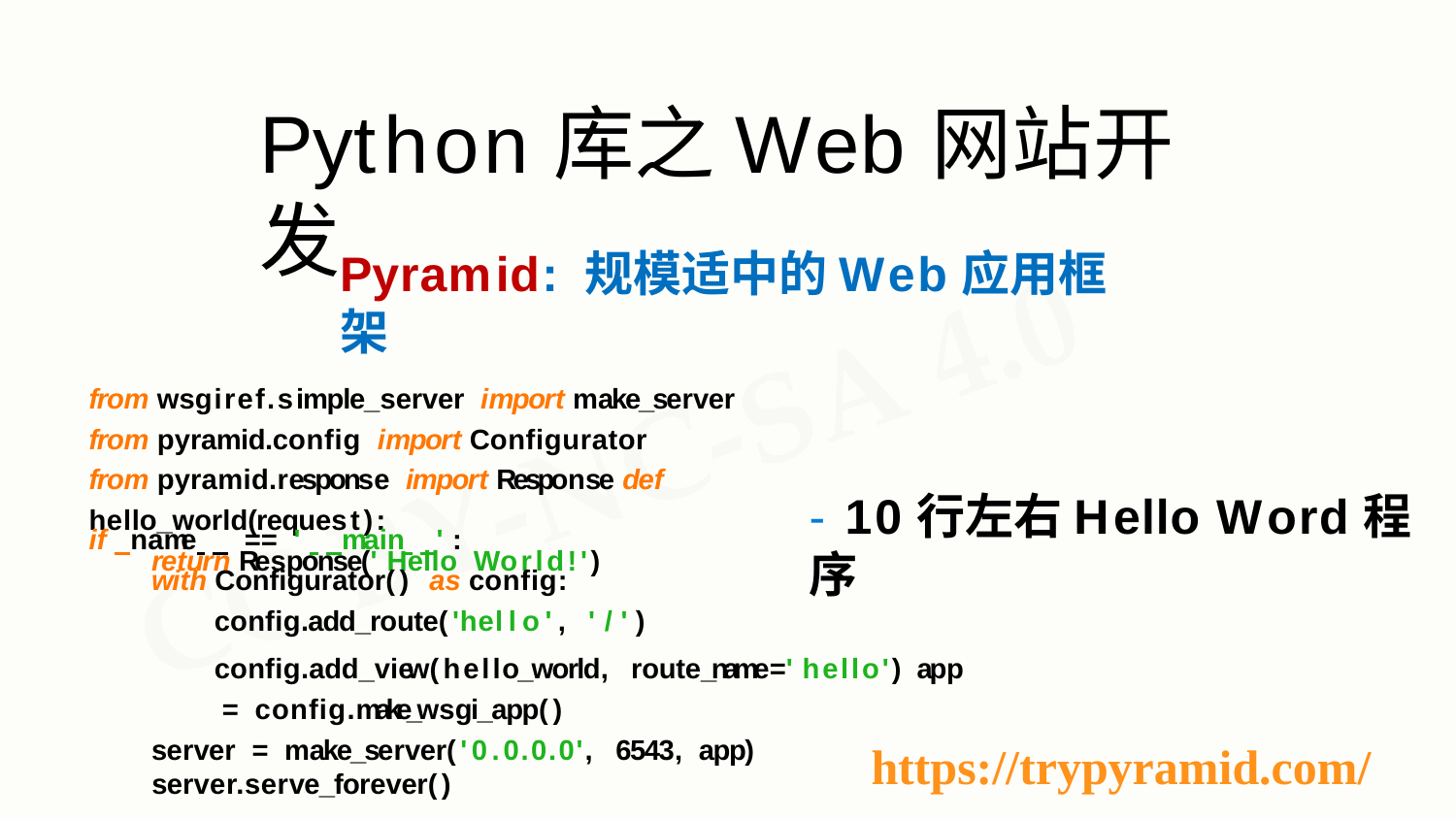

# Python库之Web网站开发
Pyramid: 规模适中的Web应用框架
from wsgiref.simple_server  import make_server
from pyramid.config  import Configurator from pyramid.response  import Response def hello_world(request):
return Response('Hello  World!')

- 10行左右Hello Word程序
if   name     ==  '   main   ':
with Configurator()  as config: config.add_route('hello',  '/')
config.add_view(hello_world,  route_name='hello') app  =  config.make_wsgi_app()
server  =  make_server('0.0.0.0',  6543,  app)
https://trypyramid.com/
server.serve_forever()